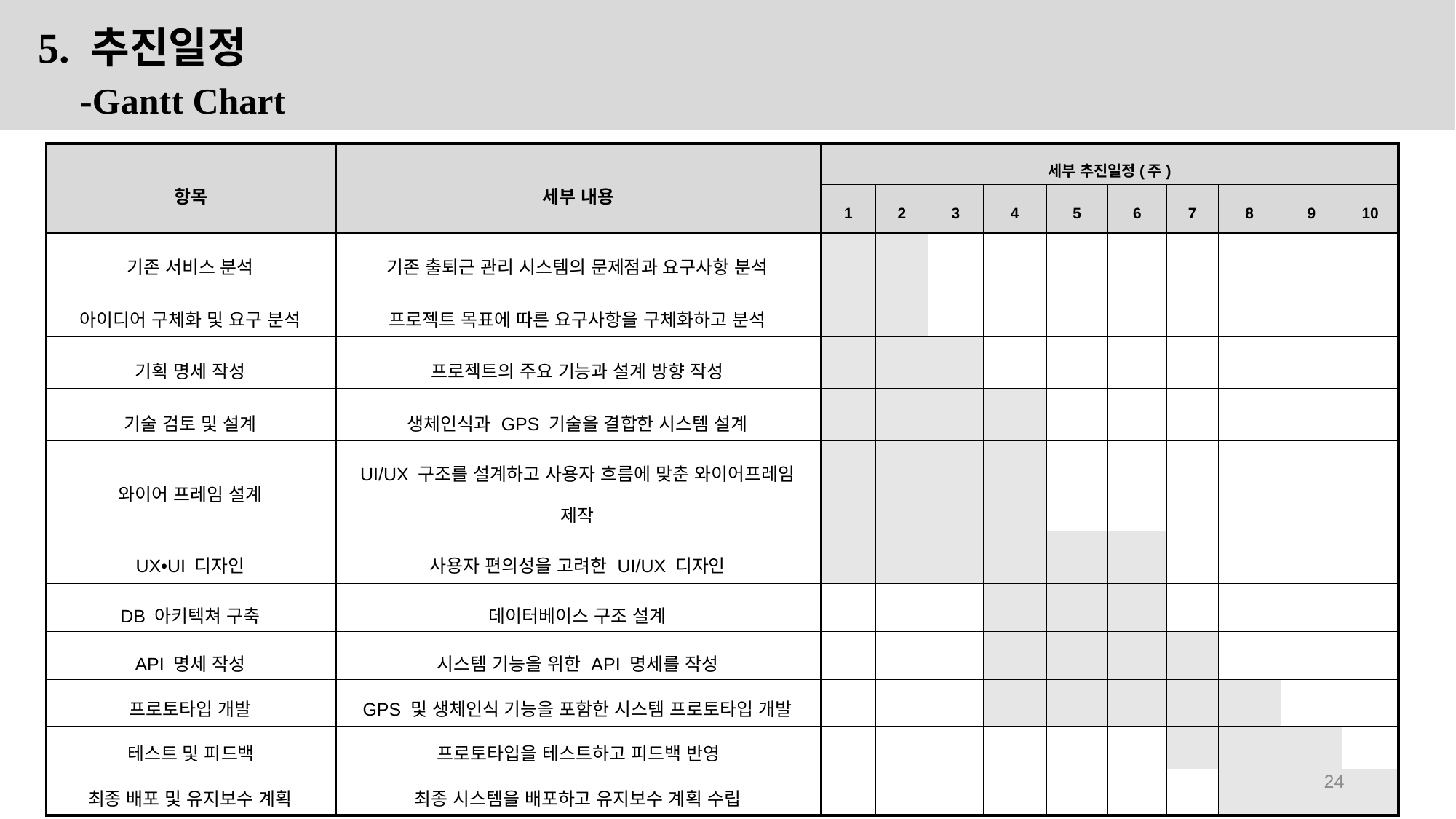

5. 추진일정
    -Gantt Chart

| 항목 | 세부 내용 | 세부 추진일정(주) |  |  |  |  |  |  |  |  |  |
| --- | --- | --- | --- | --- | --- | --- | --- | --- | --- | --- | --- |
|  |  | 1 | 2 | 3 | 4 | 5 | 6 | 7 | 8 | 9 | 10 |
| 기존 서비스 분석 | 기존 출퇴근 관리 시스템의 문제점과 요구사항 분석 |  |  |  |  |  |  |  |  |  |  |
| 아이디어 구체화 및 요구 분석 | 프로젝트 목표에 따른 요구사항을 구체화하고 분석 |  |  |  |  |  |  |  |  |  |  |
| 기획 명세 작성 | 프로젝트의 주요 기능과 설계 방향 작성 |  |  |  |  |  |  |  |  |  |  |
| 기술 검토 및 설계 | 생체인식과 GPS 기술을 결합한 시스템 설계 |  |  |  |  |  |  |  |  |  |  |
| 와이어 프레임 설계 | UI/UX 구조를 설계하고 사용자 흐름에 맞춘 와이어프레임 제작 |  |  |  |  |  |  |  |  |  |  |
| UX•UI 디자인 | 사용자 편의성을 고려한 UI/UX 디자인 |  |  |  |  |  |  |  |  |  |  |
| DB 아키텍쳐 구축 | 데이터베이스 구조 설계 |  |  |  |  |  |  |  |  |  |  |
| API 명세 작성 | 시스템 기능을 위한 API 명세를 작성 |  |  |  |  |  |  |  |  |  |  |
| 프로토타입 개발 | GPS 및 생체인식 기능을 포함한 시스템 프로토타입 개발 |  |  |  |  |  |  |  |  |  |  |
| 테스트 및 피드백 | 프로토타입을 테스트하고 피드백 반영 |  |  |  |  |  |  |  |  |  |  |
| 최종 배포 및 유지보수 계획 | 최종 시스템을 배포하고 유지보수 계획 수립 |  |  |  |  |  |  |  |  |  |  |

24